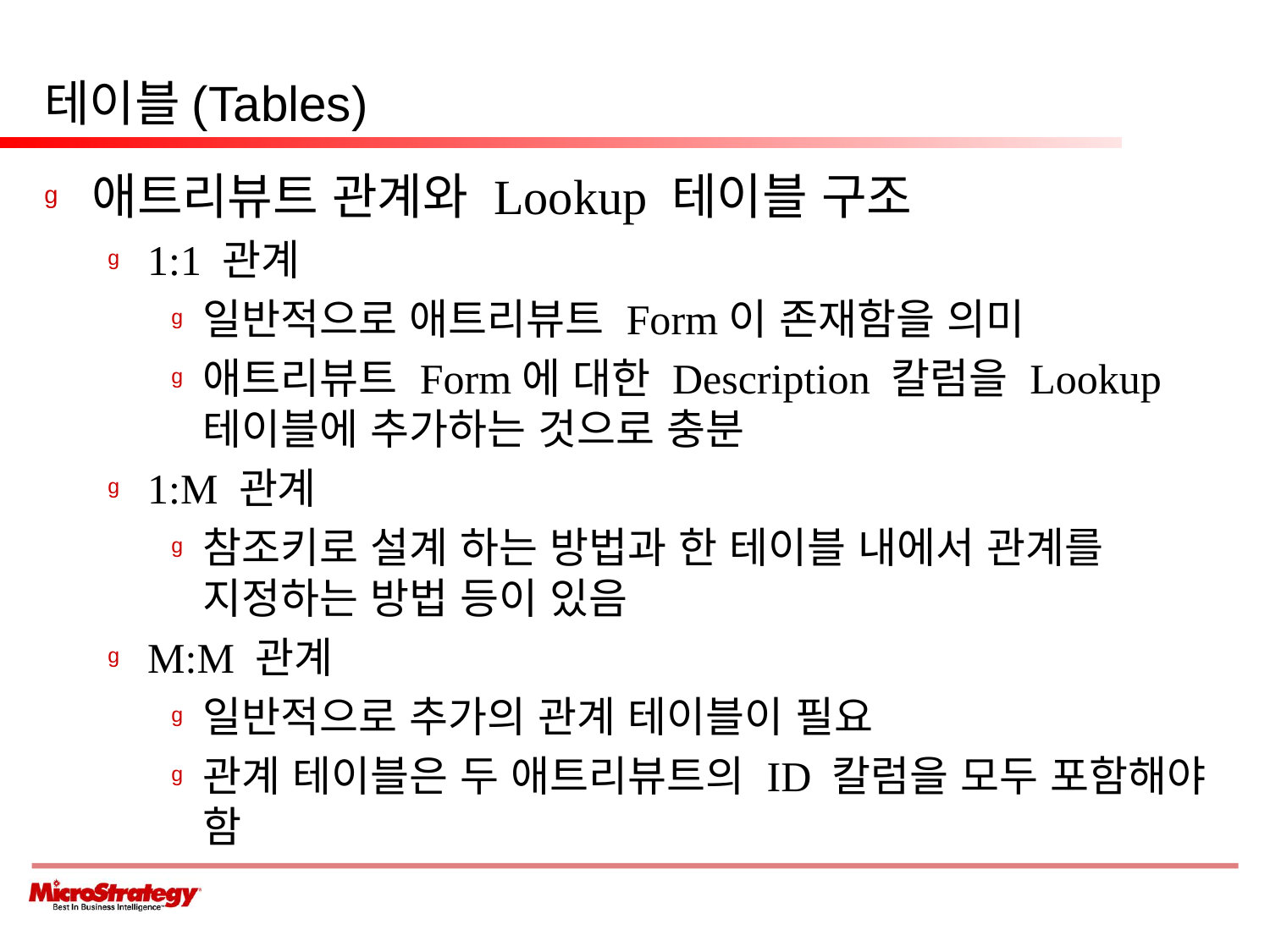

# 테이블(Tables)
애트리뷰트 관계와 Lookup 테이블 구조
1:1 관계
일반적으로 애트리뷰트 Form이 존재함을 의미
애트리뷰트 Form에 대한 Description 칼럼을 Lookup 테이블에 추가하는 것으로 충분
1:M 관계
참조키로 설계 하는 방법과 한 테이블 내에서 관계를 지정하는 방법 등이 있음
M:M 관계
일반적으로 추가의 관계 테이블이 필요
관계 테이블은 두 애트리뷰트의 ID 칼럼을 모두 포함해야 함